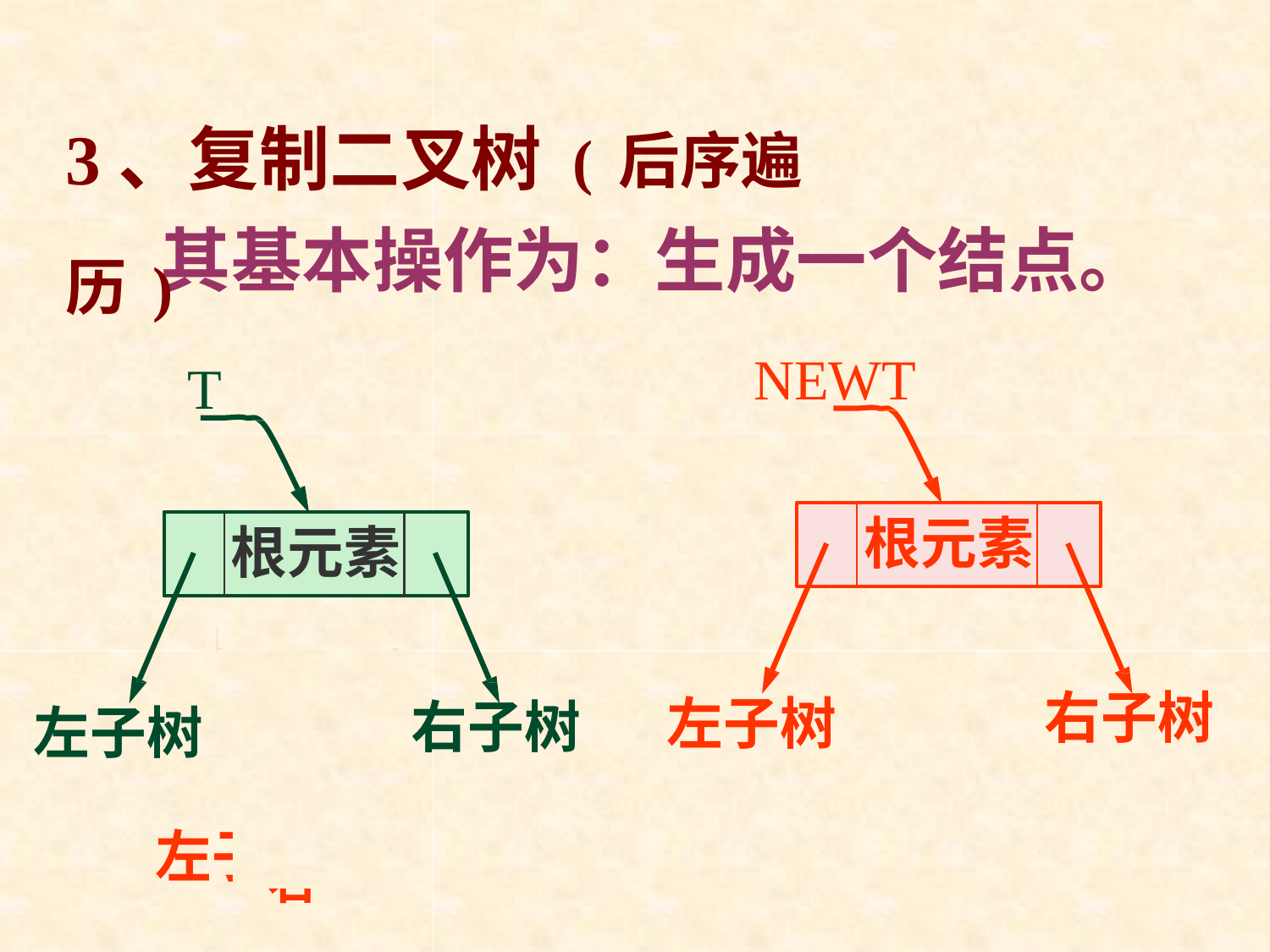

# 3、复制二叉树(后序遍历)
其基本操作为：生成一个结点。
NEWT
T

根元素

根元素

右子树
左子树
右子树
左子树
左子右树子树